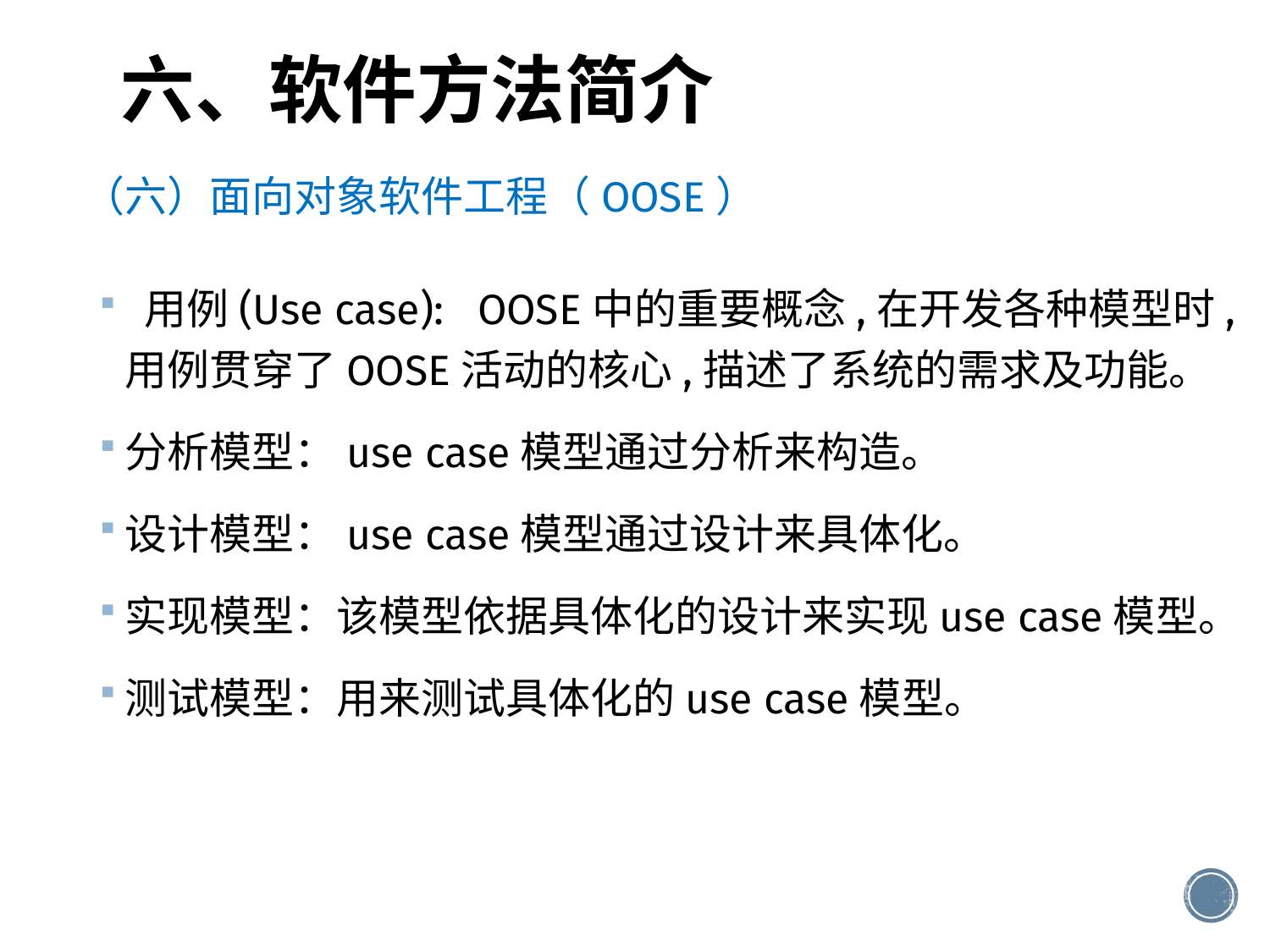

# 六、软件方法简介
（六）面向对象软件工程（OOSE）
 用例(Use case):   OOSE中的重要概念,在开发各种模型时,用例贯穿了OOSE活动的核心,描述了系统的需求及功能。
分析模型：use case模型通过分析来构造。
设计模型：use case模型通过设计来具体化。
实现模型：该模型依据具体化的设计来实现use case模型。
测试模型：用来测试具体化的use case模型。